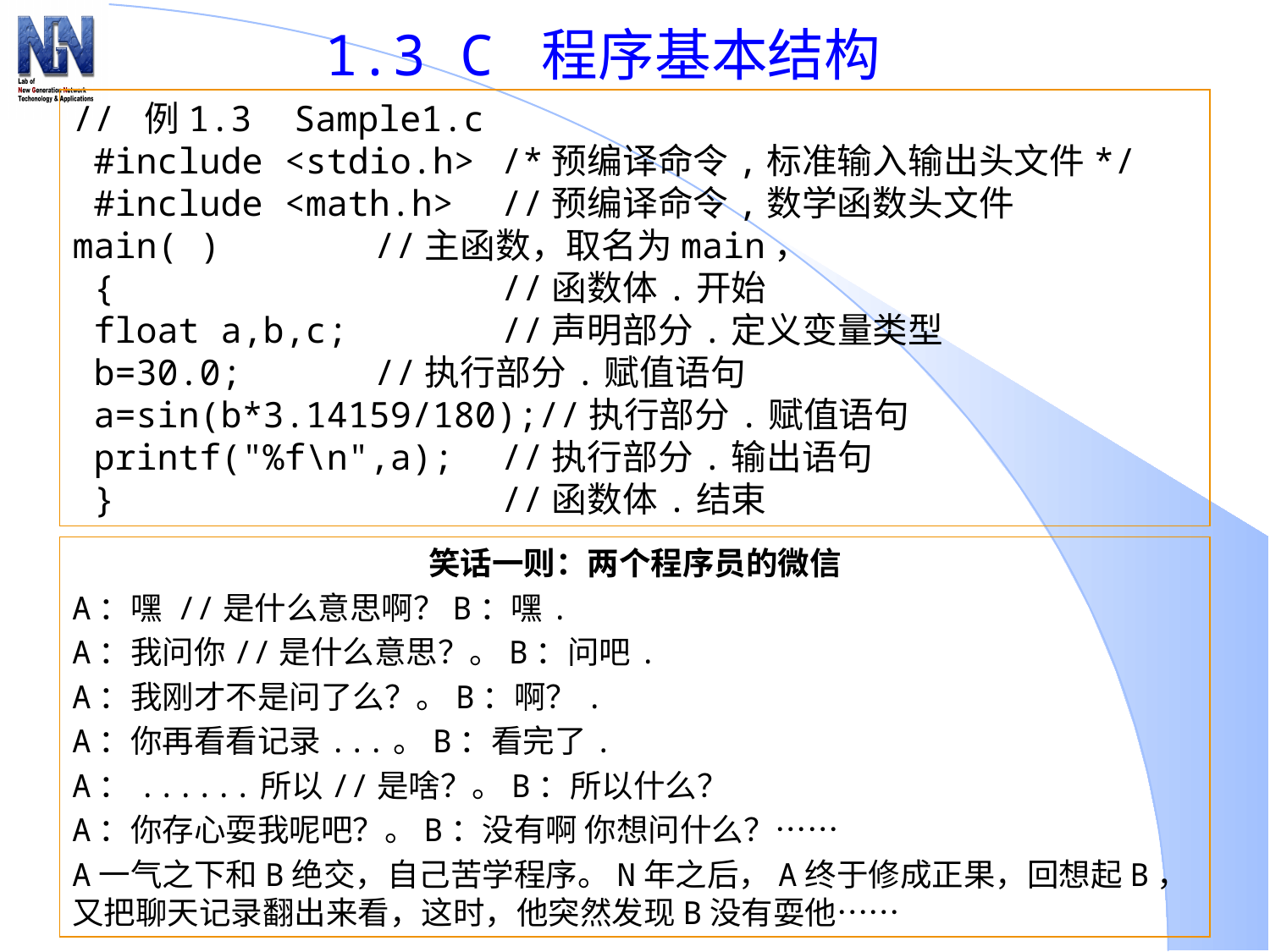

# 1.3 C 程序基本结构
// 例1.3  Sample1.c
 #include <stdio.h>	/*预编译命令,标准输入输出头文件*/
 #include <math.h>	//预编译命令,数学函数头文件
main( )		//主函数，取名为main，
 {				//函数体.开始
 float a,b,c;		//声明部分.定义变量类型
 b=30.0;		//执行部分.赋值语句
 a=sin(b*3.14159/180);//执行部分.赋值语句
 printf("%f\n",a);	//执行部分.输出语句
 }				//函数体.结束
笑话一则：两个程序员的微信
A：嘿 //是什么意思啊？B：嘿.
A：我问你//是什么意思？。B：问吧.
A：我刚才不是问了么？。B：啊？.
A：你再看看记录...。B：看完了.
A：......所以//是啥？。B：所以什么？
A：你存心耍我呢吧？。B：没有啊 你想问什么？……
A一气之下和B绝交，自己苦学程序。N年之后，A终于修成正果，回想起B，又把聊天记录翻出来看，这时，他突然发现B没有耍他……